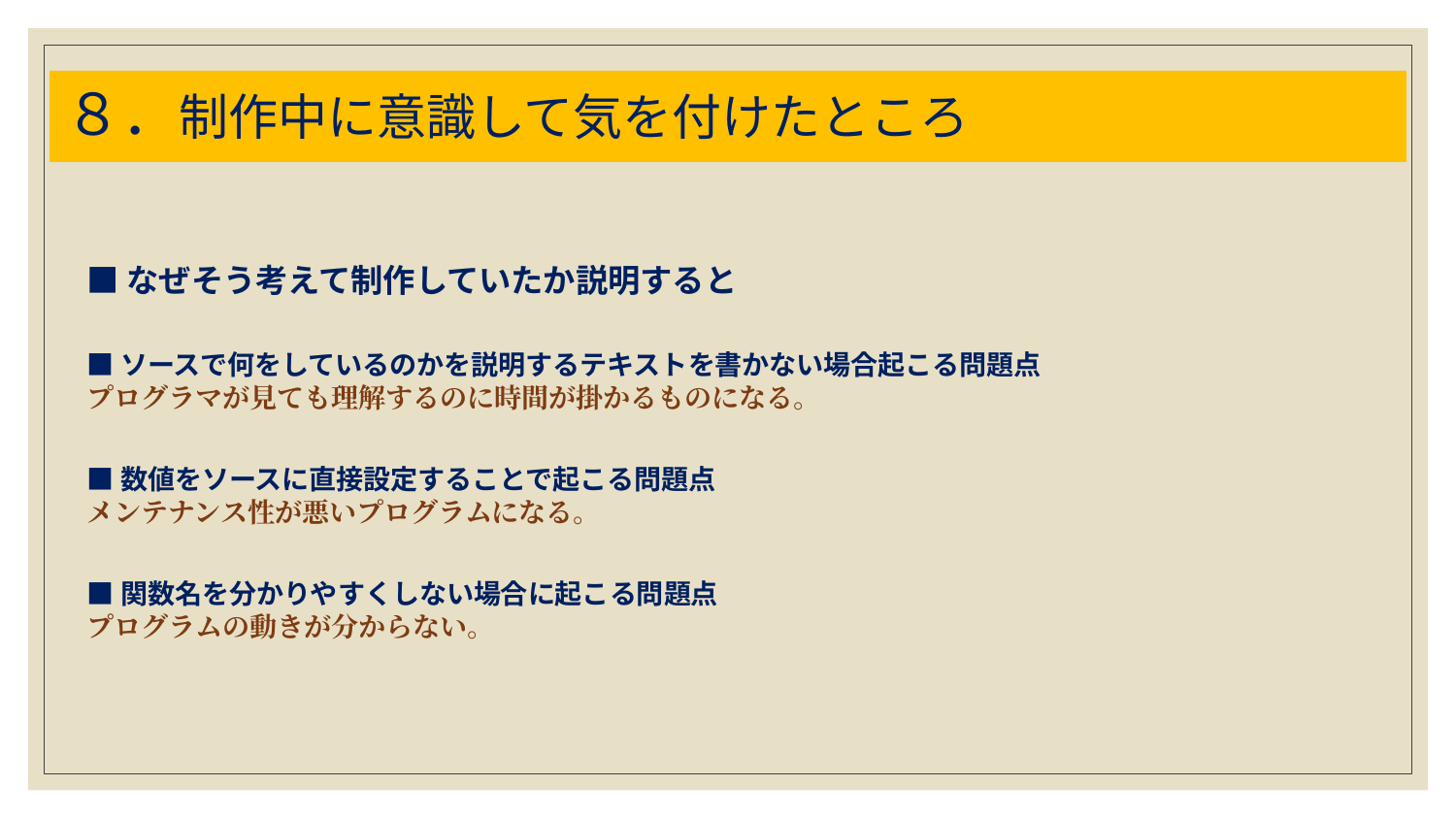

# ８．制作中に意識して気を付けたところ
■なぜそう考えて制作していたか説明すると
■ソースで何をしているのかを説明するテキストを書かない場合起こる問題点
プログラマが見ても理解するのに時間が掛かるものになる。
■数値をソースに直接設定することで起こる問題点
メンテナンス性が悪いプログラムになる。
■関数名を分かりやすくしない場合に起こる問題点
プログラムの動きが分からない。